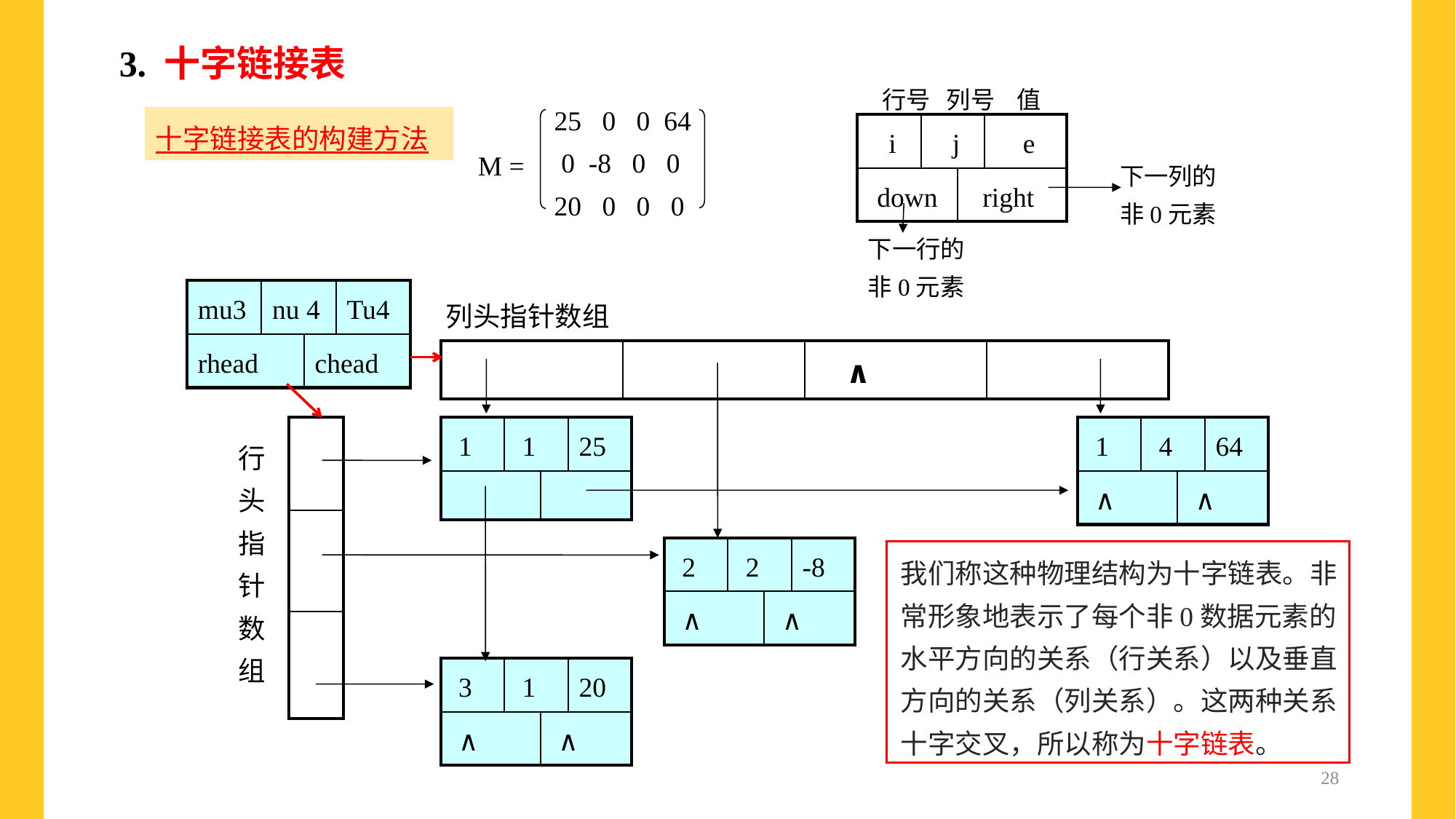

3. 十字链接表
 行号   列号    值
25   0   0  64
 0  -8   0   0
20   0   0   0

M =
十字链接表的构建方法
| i | j |  | e |
| --- | --- | --- | --- |
| down |  | right |  |
下一列的
非0元素

下一行的
非0元素
| mu3 | nu 4 |  | Tu4 |
| --- | --- | --- | --- |
| rhead |  | chead |  |
列头指针数组
|  |  | ∧ |  |
| --- | --- | --- | --- |

|  |
| --- |
|  |
|  |
| 1 | 1 |  | 25 |
| --- | --- | --- | --- |
|  |  |  |  |
| 1 | 4 |  | 64 |
| --- | --- | --- | --- |
| ∧ |  | ∧ |  |
行
头
指
针
数
组

| 2 | 2 |  | -8 |
| --- | --- | --- | --- |
| ∧ |  | ∧ |  |

我们称这种物理结构为十字链表。非常形象地表示了每个非0数据元素的水平方向的关系（行关系）以及垂直方向的关系（列关系）。这两种关系十字交叉，所以称为十字链表。

| 3 | 1 |  | 20 |
| --- | --- | --- | --- |
| ∧ |  | ∧ |  |

28